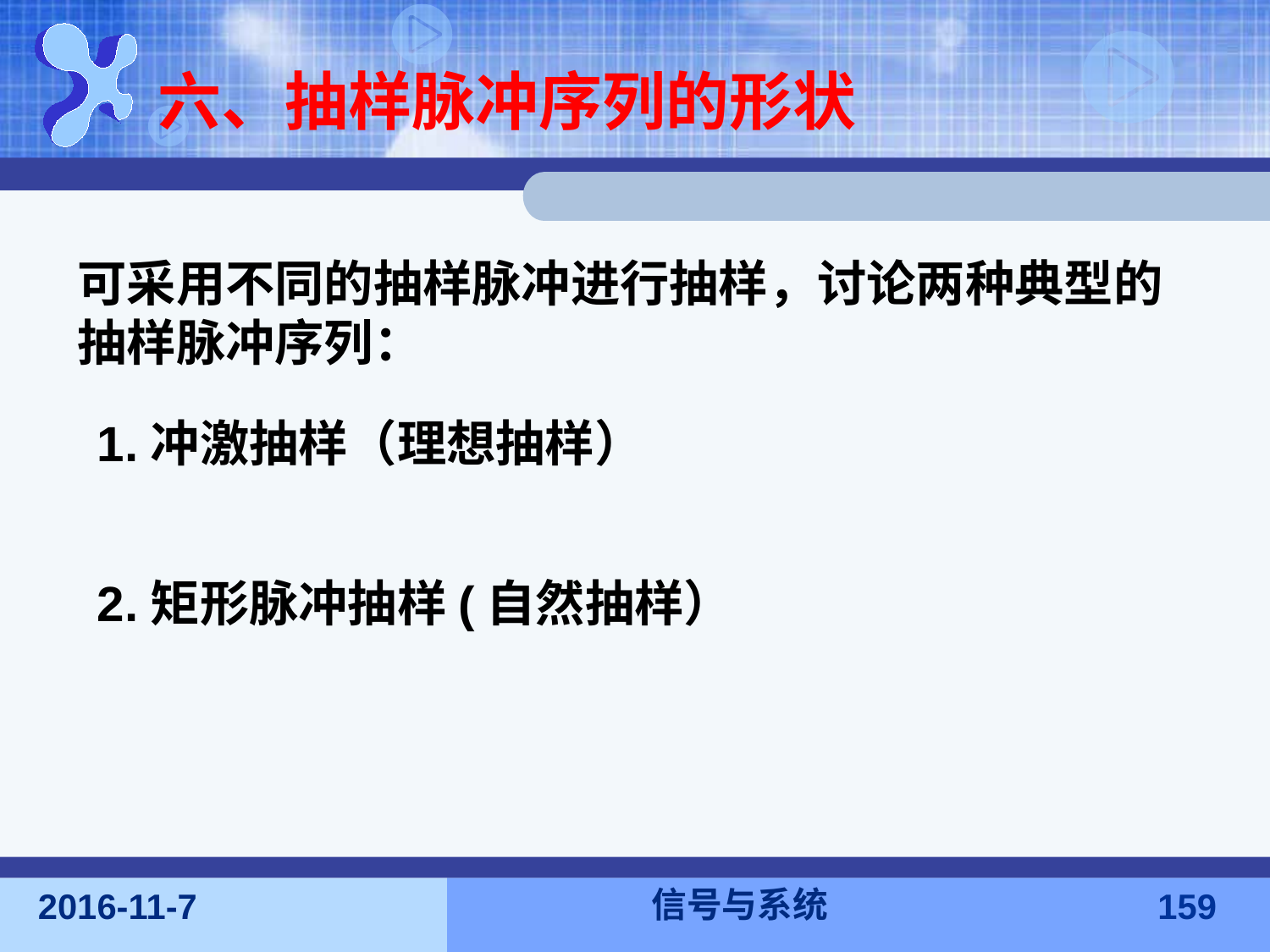

# 六、抽样脉冲序列的形状
可采用不同的抽样脉冲进行抽样，讨论两种典型的抽样脉冲序列：
1.冲激抽样（理想抽样）
2.矩形脉冲抽样(自然抽样）
信号与系统
2016-11-7
159